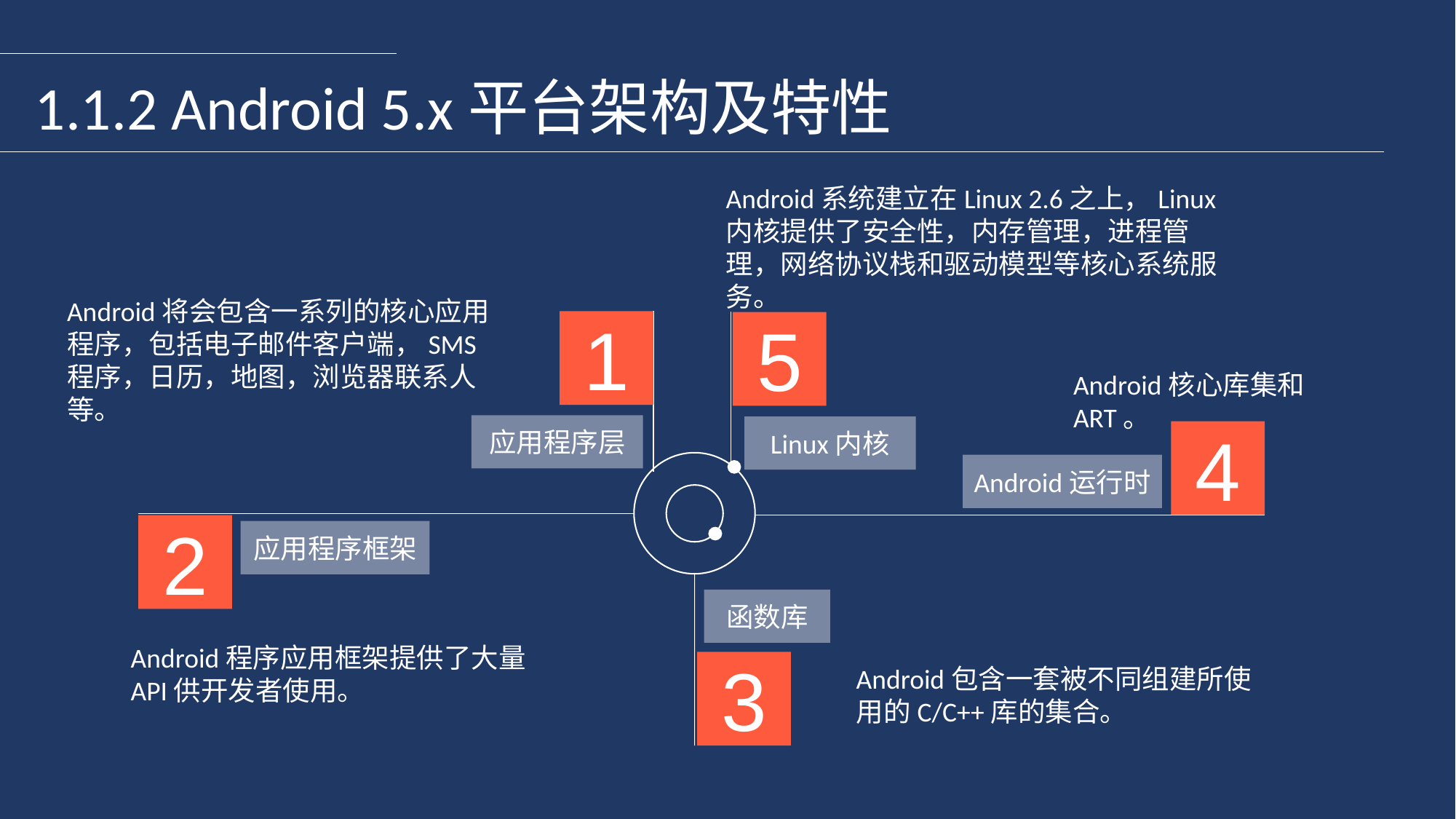

#
1.1.2 Android 5.x平台架构及特性
Android系统建立在Linux 2.6之上，Linux内核提供了安全性，内存管理，进程管理，网络协议栈和驱动模型等核心系统服务。

Android将会包含一系列的核心应用程序，包括电子邮件客户端，SMS程序，日历，地图，浏览器联系人等。
1
5
Android核心库集和ART。
应用程序层
Linux内核
4

Android运行时

2
应用程序框架

函数库
Android程序应用框架提供了大量API供开发者使用。
3
Android包含一套被不同组建所使用的C/C++库的集合。